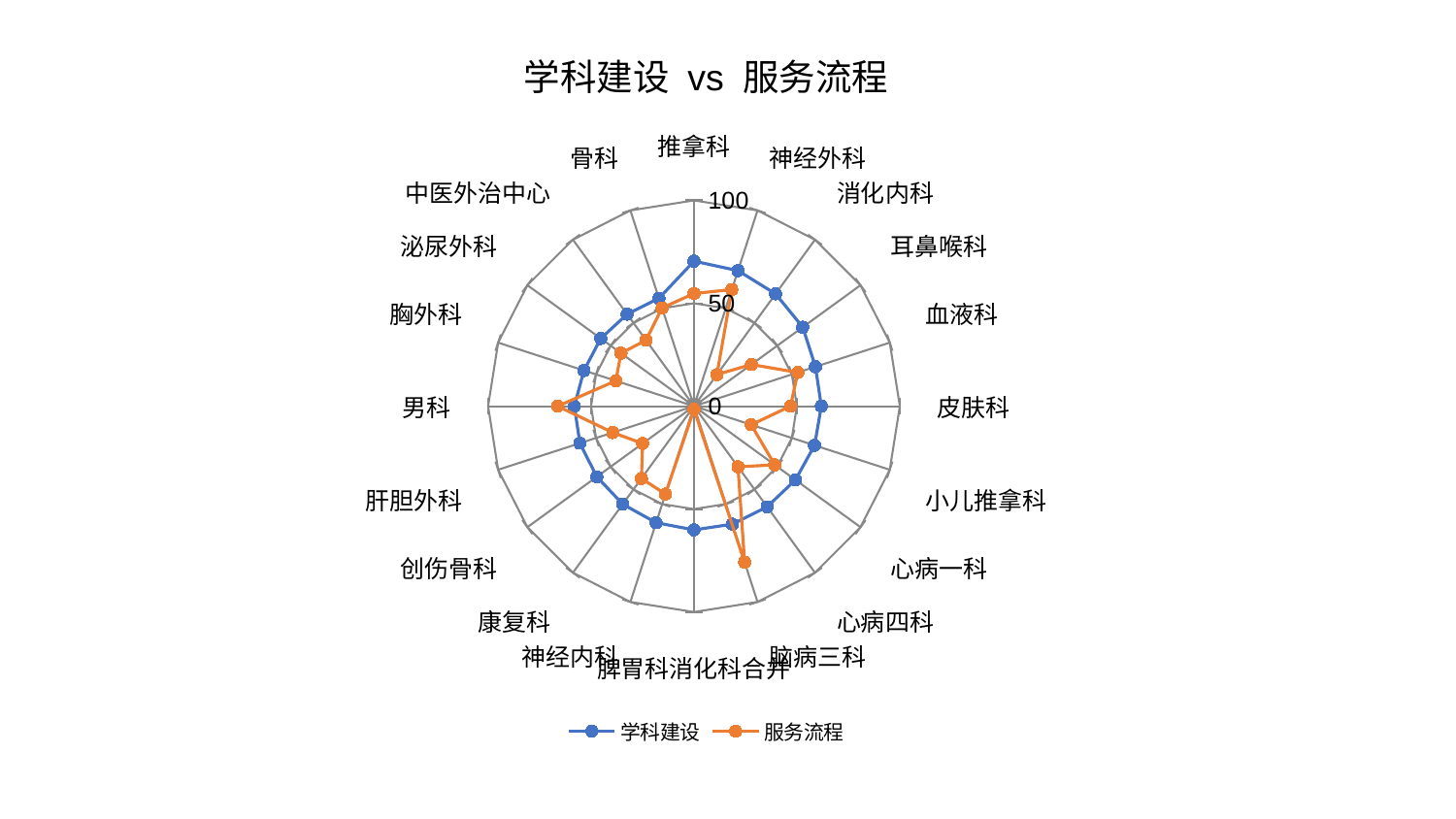

### Chart: 学科建设 vs 服务流程

| Category | 学科建设 | 服务流程 |
|---|---|---|
| 推拿科 | 70.47637737820888 | 54.753950563807265 |
| 神经外科 | 69.24498430806847 | 59.58358985877616 |
| 消化内科 | 67.46908252060871 | 19.019061076114678 |
| 耳鼻喉科 | 65.31548998878053 | 34.466588529912755 |
| 血液科 | 62.07164703809124 | 53.04905353559566 |
| 皮肤科 | 61.8621053830943 | 46.89798564814096 |
| 小儿推拿科 | 61.59498475418711 | 29.2708627555107 |
| 心病一科 | 60.953372605712794 | 48.52635098851563 |
| 心病四科 | 60.44788789056945 | 36.40983903464448 |
| 脑病三科 | 60.277913736367054 | 79.68617717497145 |
| 脾胃科消化科合并 | 60.1131496916867 | 1.575395212950092 |
| 神经内科 | 59.52800939679366 | 44.928182024071916 |
| 康复科 | 58.86457286777795 | 43.417369818496894 |
| 创伤骨科 | 58.34800356418736 | 30.84081202388535 |
| 肝胆外科 | 58.26412272098901 | 41.46549959862129 |
| 男科 | 58.084591777848566 | 66.18742475477096 |
| 胸外科 | 56.173736110956334 | 39.92482862286673 |
| 泌尿外科 | 55.97344318464666 | 43.83114122402927 |
| 中医外治中心 | 55.26363358945309 | 39.62395208475685 |
| 骨科 | 55.112971509391286 | 50.19227013324333 |
23